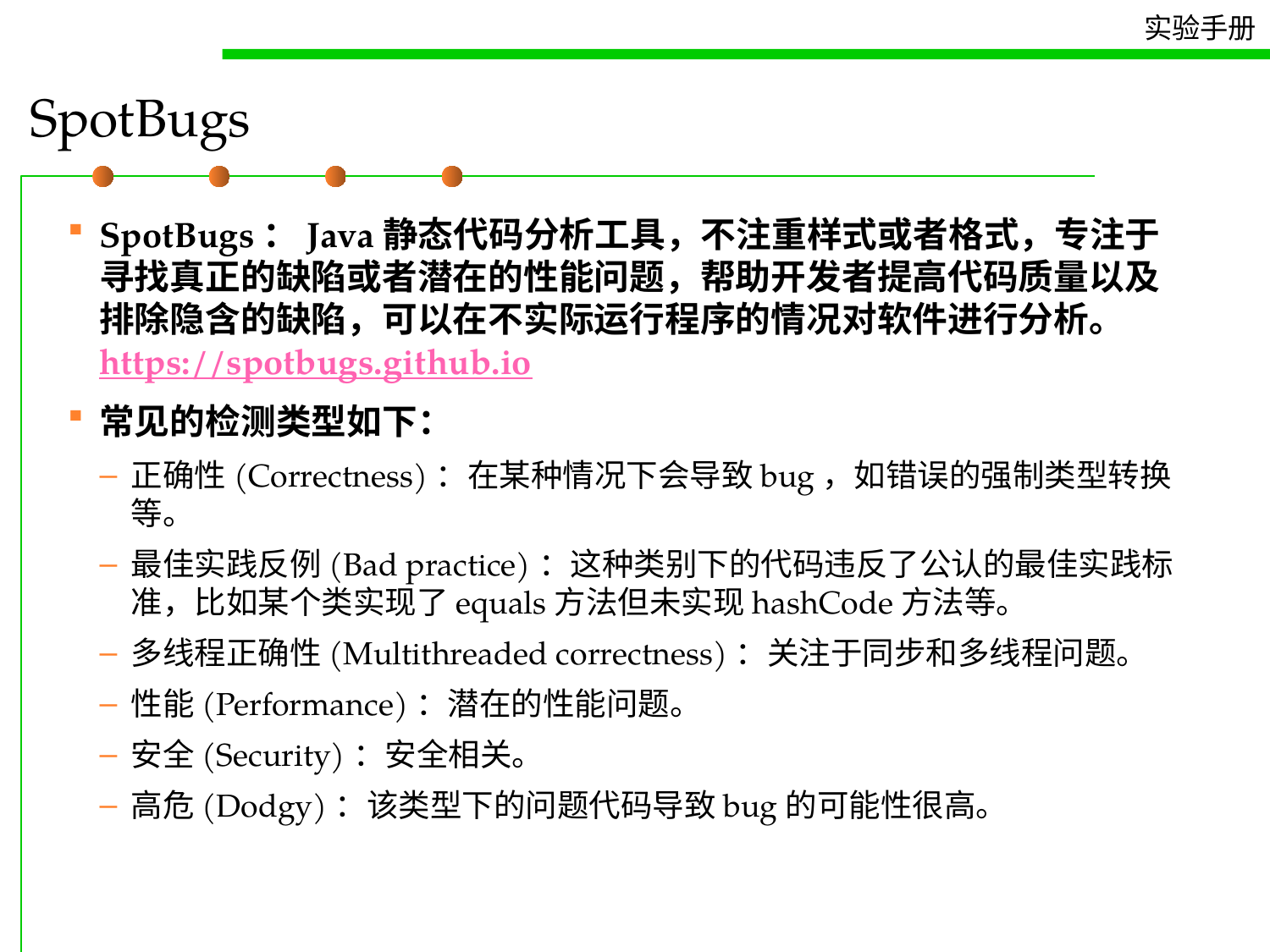

# SpotBugs
SpotBugs：Java静态代码分析工具，不注重样式或者格式，专注于寻找真正的缺陷或者潜在的性能问题，帮助开发者提高代码质量以及排除隐含的缺陷，可以在不实际运行程序的情况对软件进行分析。https://spotbugs.github.io
常见的检测类型如下：
正确性(Correctness)：在某种情况下会导致bug，如错误的强制类型转换等。
最佳实践反例(Bad practice)：这种类别下的代码违反了公认的最佳实践标准，比如某个类实现了equals方法但未实现hashCode方法等。
多线程正确性(Multithreaded correctness)：关注于同步和多线程问题。
性能(Performance)：潜在的性能问题。
安全(Security)：安全相关。
高危(Dodgy)：该类型下的问题代码导致bug的可能性很高。